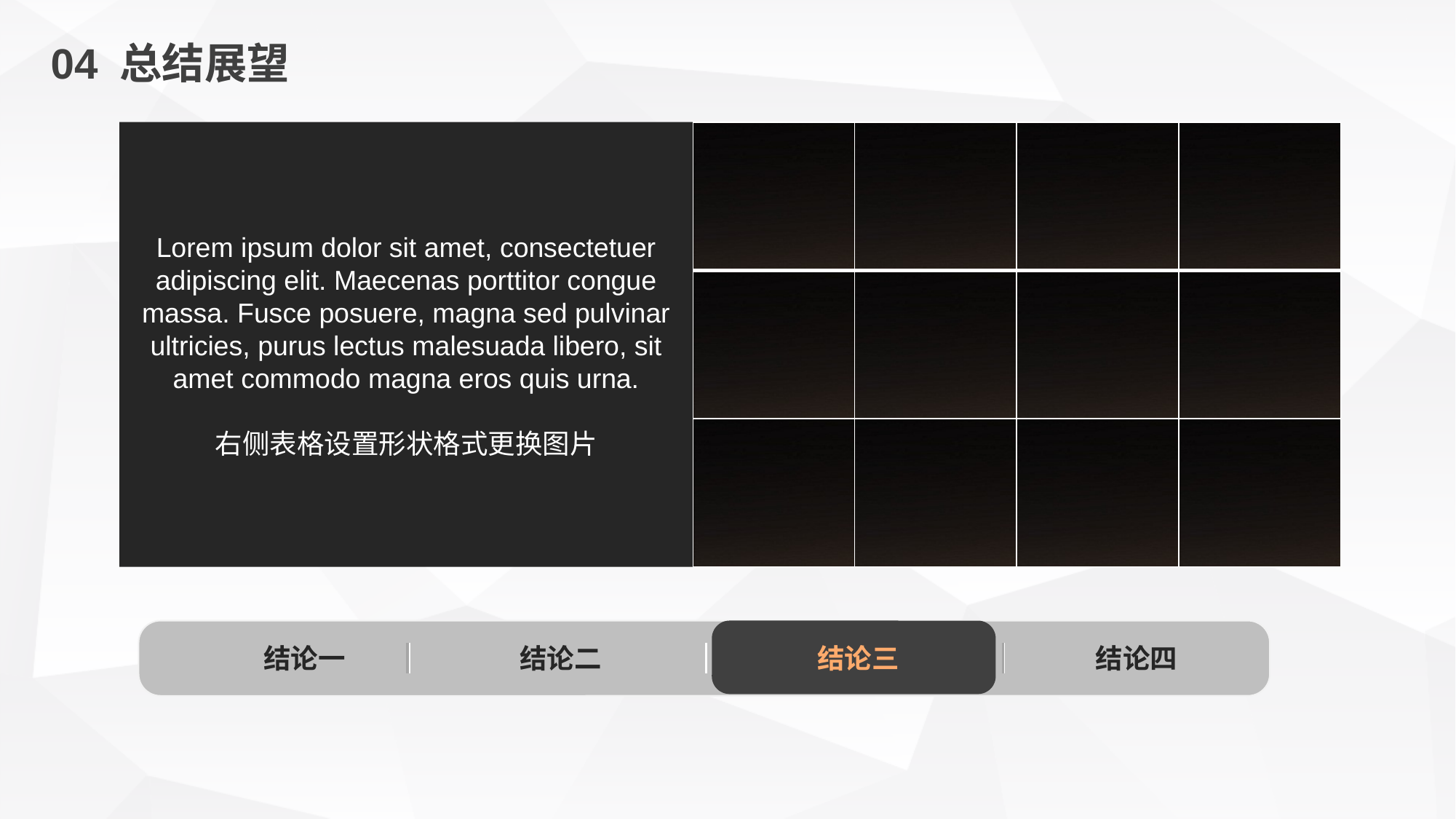

04 总结展望
Lorem ipsum dolor sit amet, consectetuer adipiscing elit. Maecenas porttitor congue massa. Fusce posuere, magna sed pulvinar ultricies, purus lectus malesuada libero, sit amet commodo magna eros quis urna.

右侧表格设置形状格式更换图片
|  |  |  |  |
| --- | --- | --- | --- |
|  |  |  |  |
|  |  |  |  |

结论一
结论二
结论三
结论四